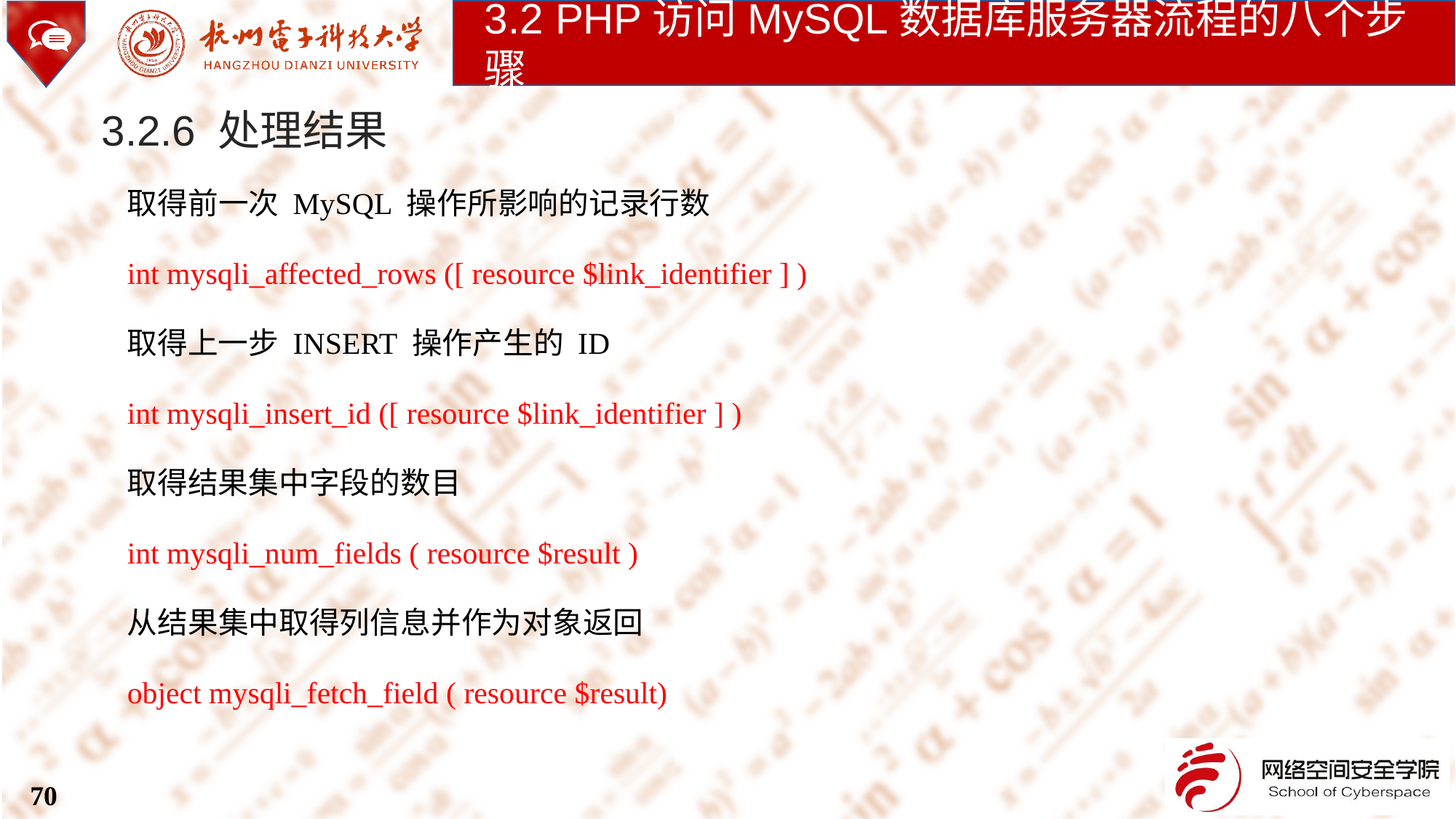

3.2 PHP访问MySQL数据库服务器流程的八个步骤
3.2.6 处理结果
取得前一次 MySQL 操作所影响的记录行数
int mysqli_affected_rows ([ resource $link_identifier ] )
取得上一步 INSERT 操作产生的 ID
int mysqli_insert_id ([ resource $link_identifier ] )
取得结果集中字段的数目
int mysqli_num_fields ( resource $result )
从结果集中取得列信息并作为对象返回
object mysqli_fetch_field ( resource $result)
70